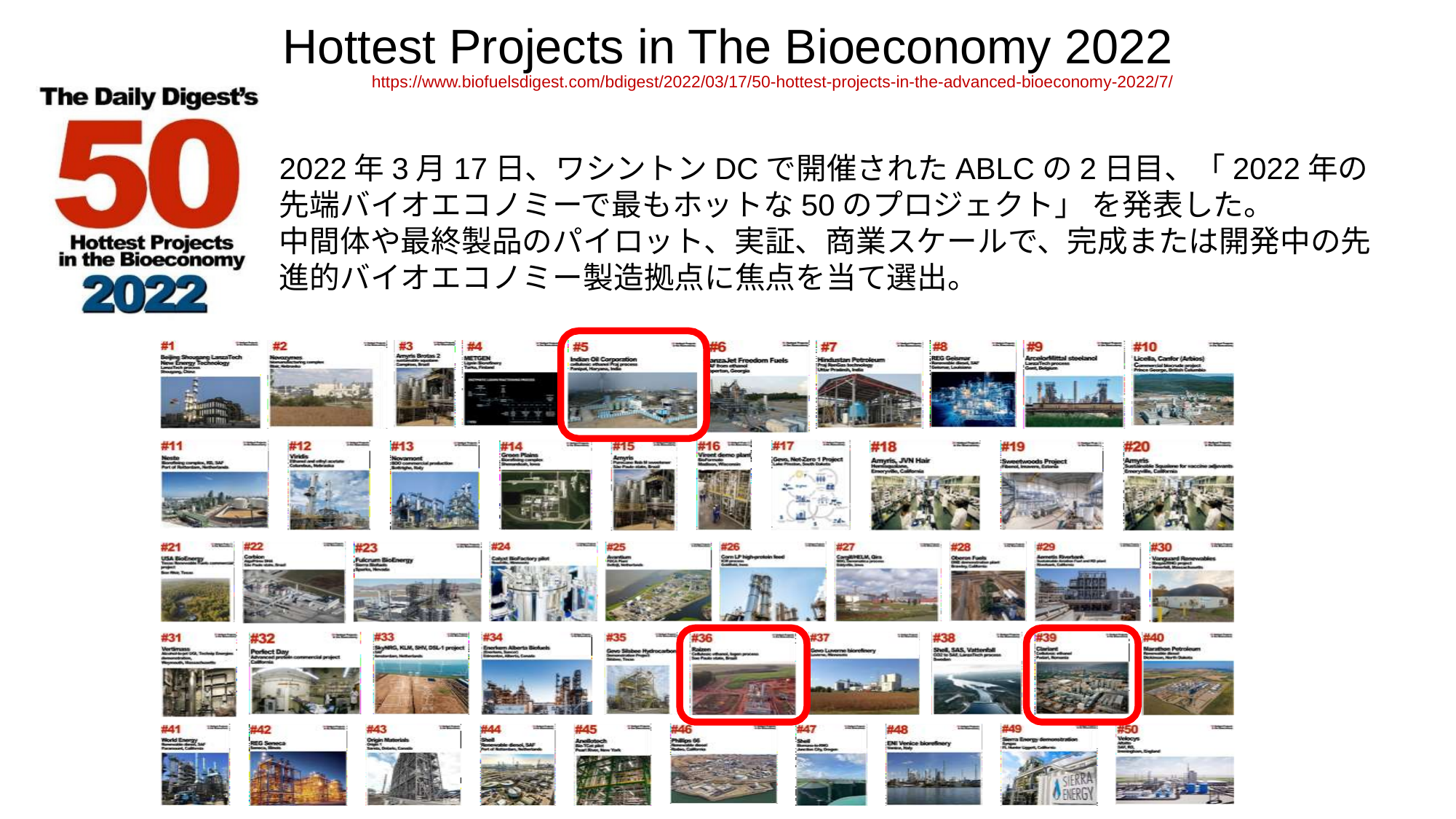

Hottest Projects in The Bioeconomy 2022
https://www.biofuelsdigest.com/bdigest/2022/03/17/50-hottest-projects-in-the-advanced-bioeconomy-2022/7/

2022年3月17日、ワシントンDCで開催されたABLCの2日目、「2022年の先端バイオエコノミーで最もホットな50のプロジェクト」 を発表した。
中間体や最終製品のパイロット、実証、商業スケールで、完成または開発中の先進的バイオエコノミー製造拠点に焦点を当て選出。